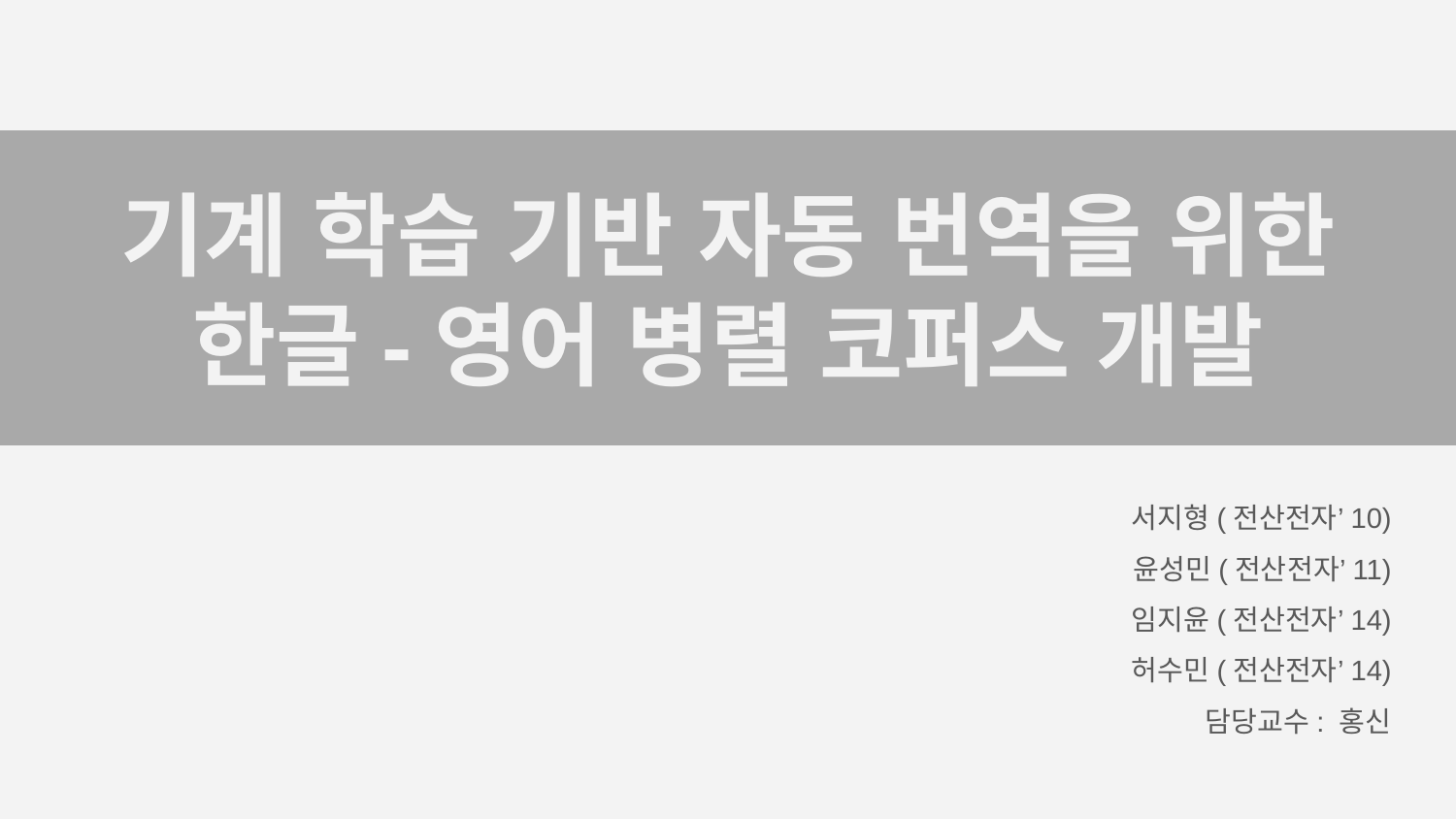

# 기계 학습 기반 자동 번역을 위한 한글-영어 병렬 코퍼스 개발

서지형(전산전자’10)
윤성민(전산전자’11)
임지윤(전산전자’14)
허수민(전산전자’14)
담당교수: 홍신